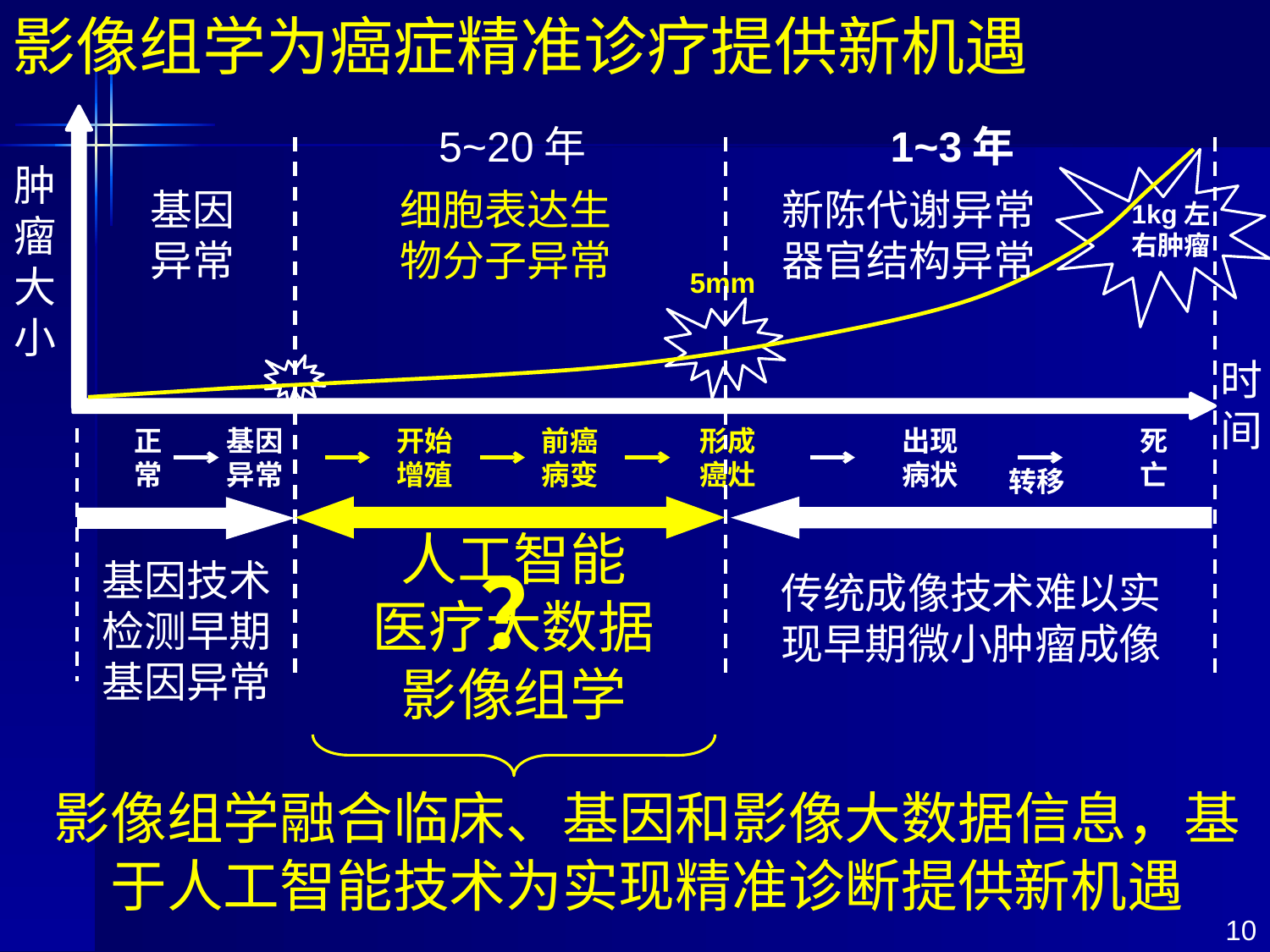

影像组学为癌症精准诊疗提供新机遇
5~20年
1~3年

肿瘤大小
基因异常
细胞表达生物分子异常
新陈代谢异常
器官结构异常
1kg左右肿瘤

5mm

时间

正常
基因异常
开始增殖
前癌病变
形成癌灶
出现病状
死亡
转移

人工智能
医疗大数据
影像组学

影像组学融合临床、基因和影像大数据信息，基于人工智能技术为实现精准诊断提供新机遇

？
基因技术
检测早期基因异常
传统成像技术难以实
现早期微小肿瘤成像